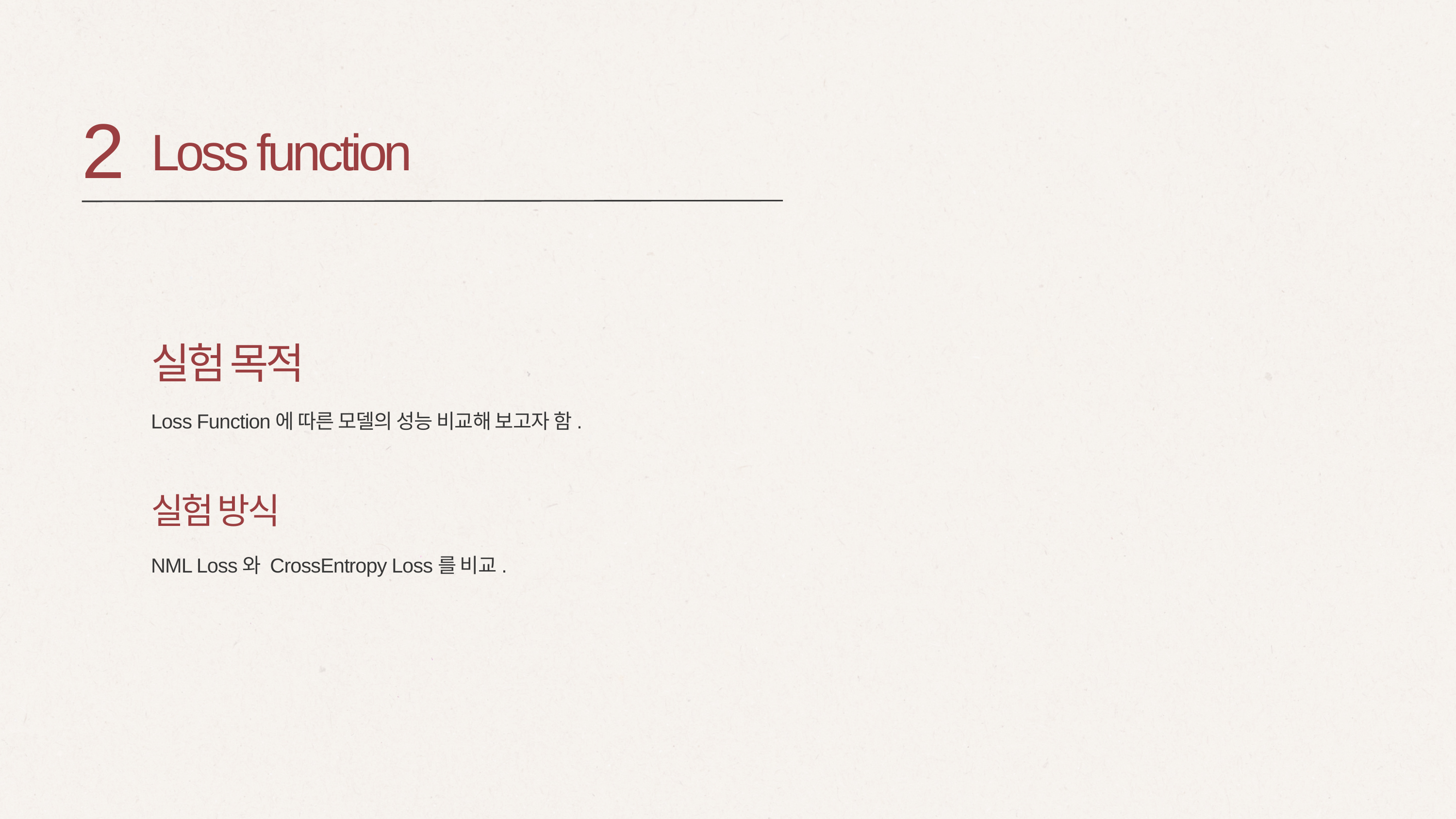

2
Loss function

실험 목적
Loss Function에 따른 모델의 성능 비교해 보고자 함.
실험 방식
NML Loss와 CrossEntropy Loss를 비교.